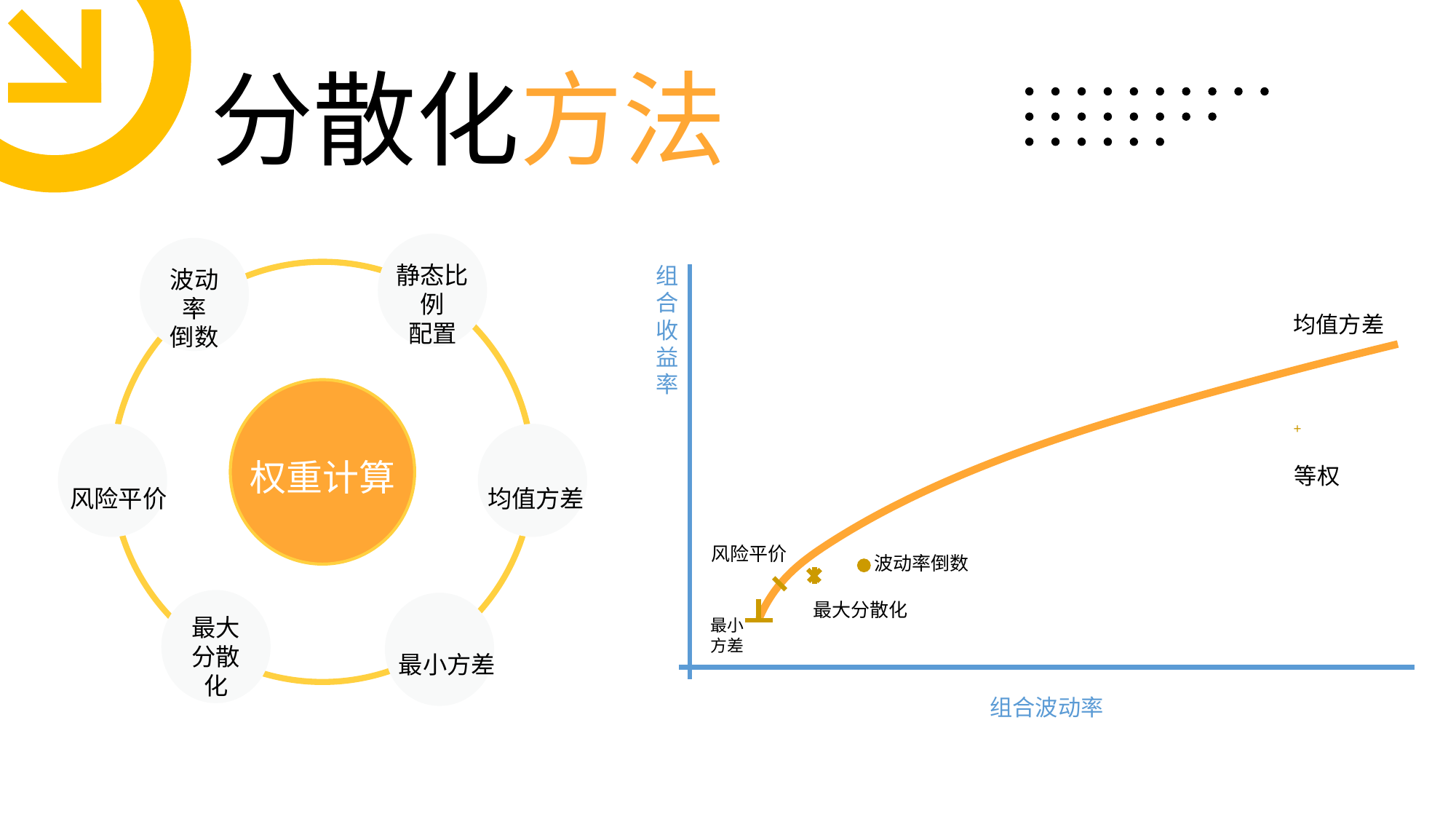

分散化方法

静态比例
配置
组
合
收
益
率

均值方差

+
等权
风险平价
波动率倒数

最大分散化

最小
方差

组合波动率
波动率
倒数

权重计算
风险平价
均值方差

最大
分散化
最小方差